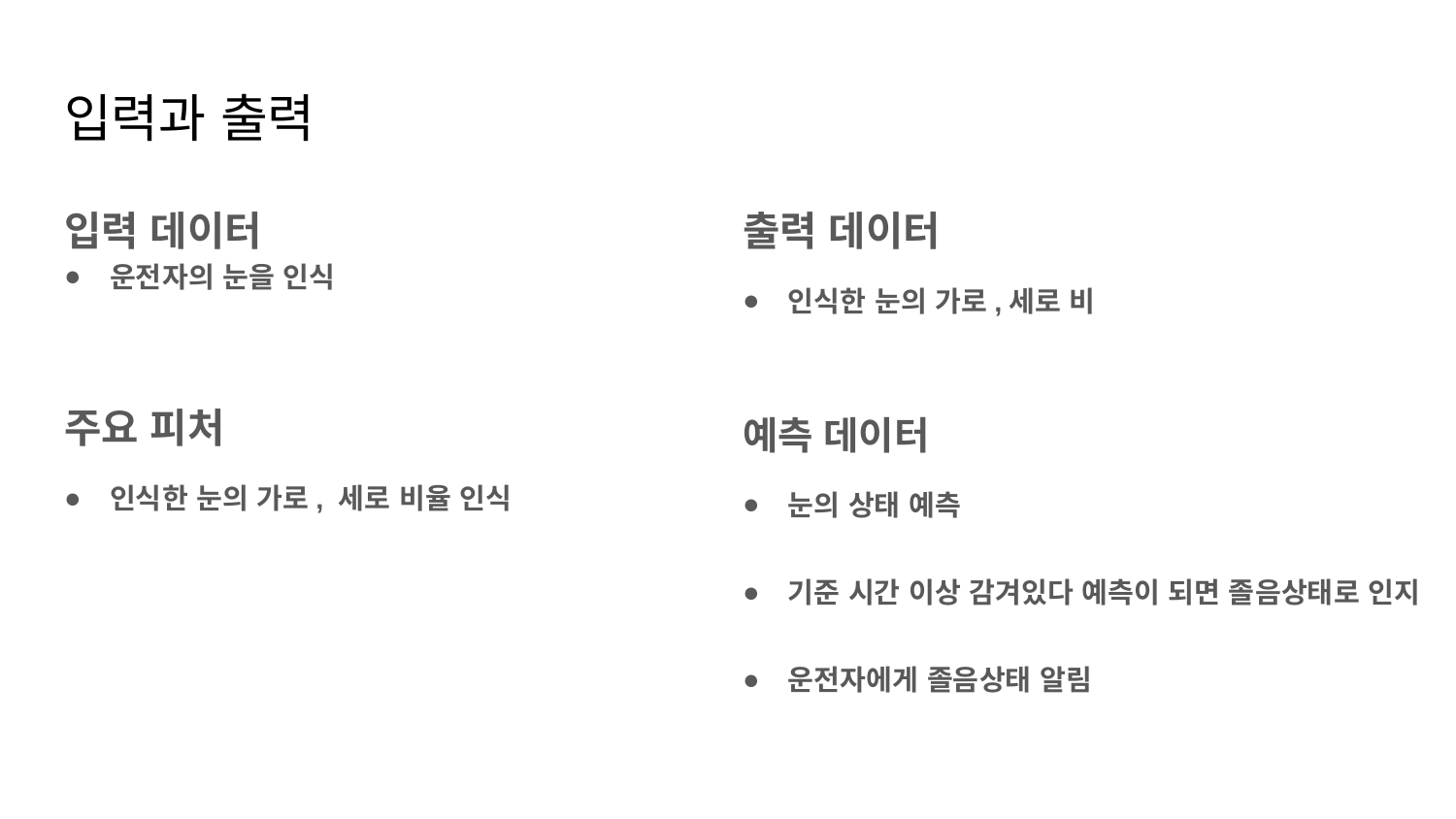

# 입력과 출력
입력 데이터
운전자의 눈을 인식

주요 피처
인식한 눈의 가로, 세로 비율 인식

출력 데이터
인식한 눈의 가로,세로 비

예측 데이터
눈의 상태 예측
기준 시간 이상 감겨있다 예측이 되면 졸음상태로 인지
운전자에게 졸음상태 알림